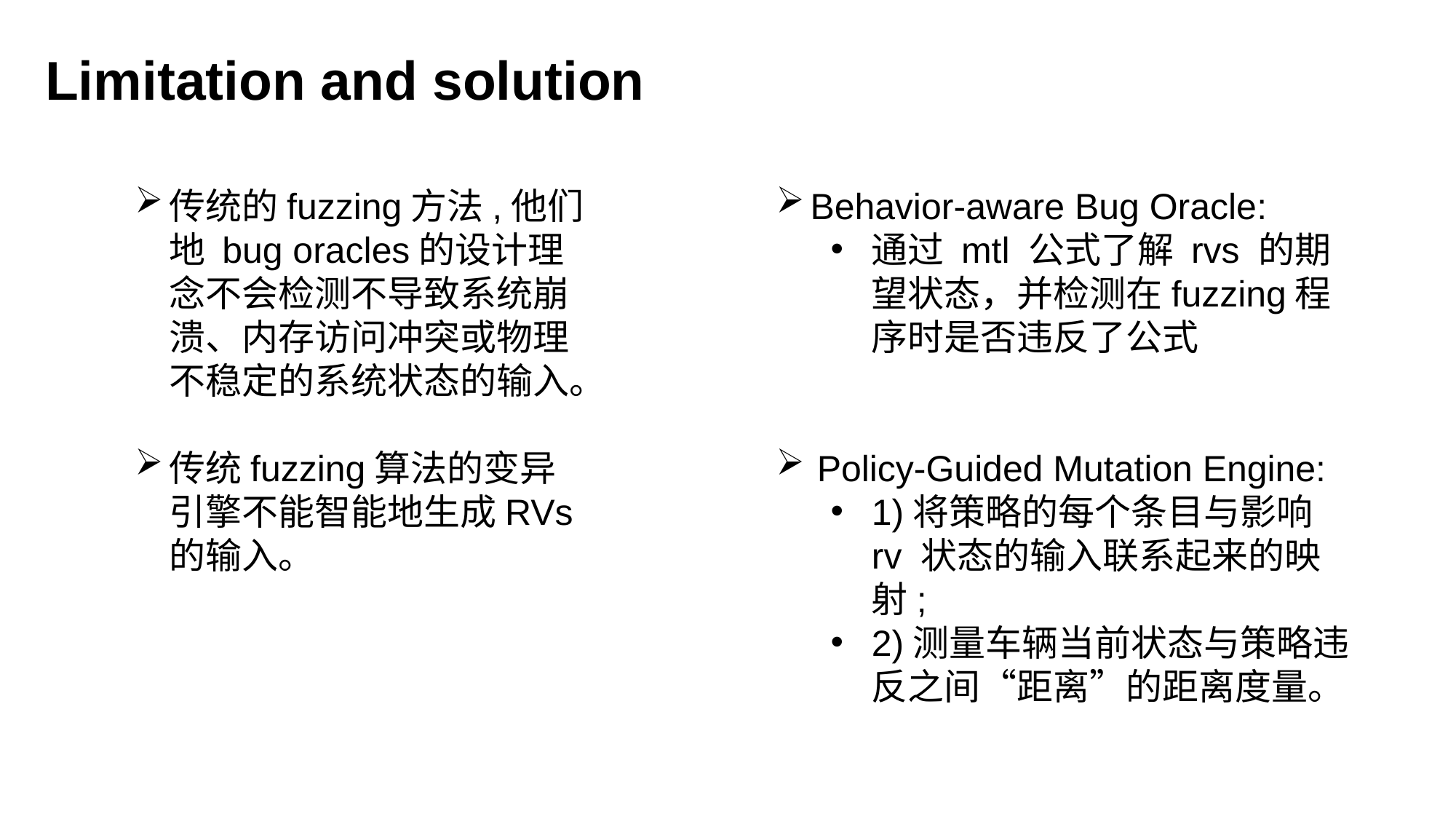

Limitation and solution
传统的fuzzing方法,他们地 bug oracles的设计理念不会检测不导致系统崩溃、内存访问冲突或物理不稳定的系统状态的输入。

传统fuzzing算法的变异引擎不能智能地生成RVs的输入。

Behavior-aware Bug Oracle:
通过 mtl 公式了解 rvs 的期望状态，并检测在fuzzing程序时是否违反了公式

Policy-Guided Mutation Engine:
1)将策略的每个条目与影响 rv 状态的输入联系起来的映射;
2)测量车辆当前状态与策略违反之间“距离”的距离度量。